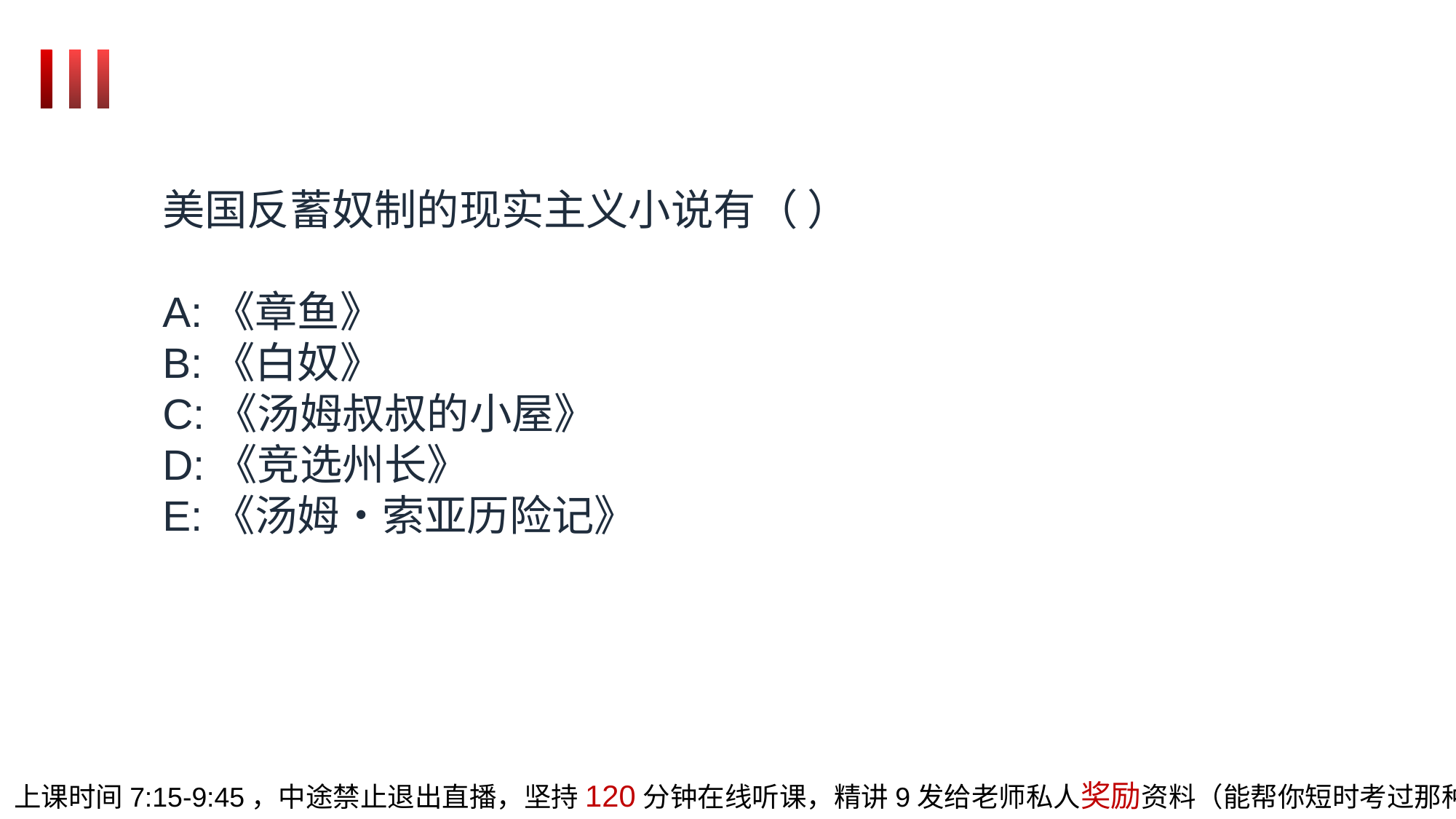

美国反蓄奴制的现实主义小说有（ ）
A:《章鱼》
B:《白奴》
C:《汤姆叔叔的小屋》
D:《竞选州长》
E:《汤姆•索亚历险记》